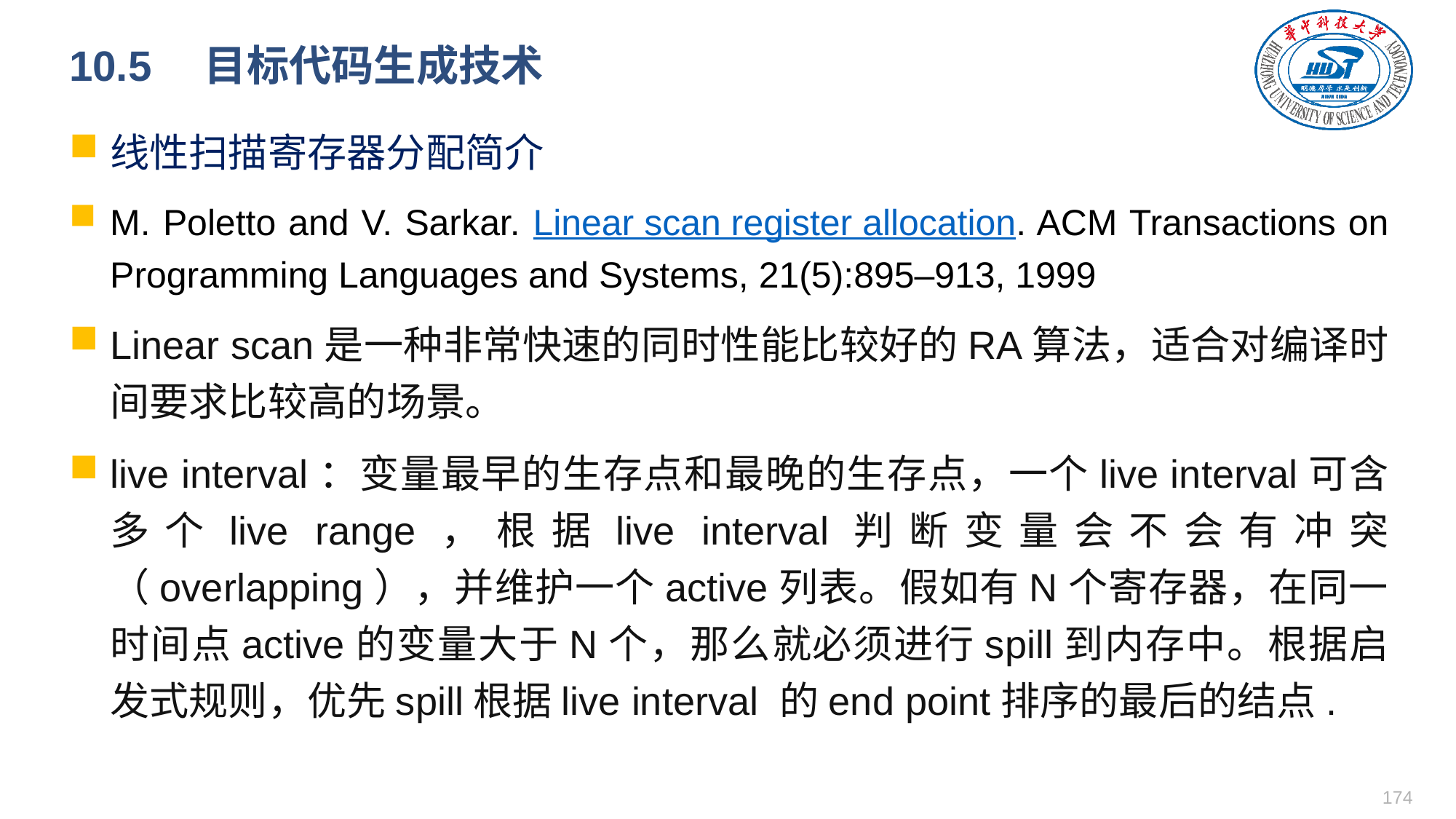

# 10.5　目标代码生成技术
线性扫描寄存器分配简介
M. Poletto and V. Sarkar. Linear scan register allocation. ACM Transactions on Programming Languages and Systems, 21(5):895–913, 1999
Linear scan是一种非常快速的同时性能比较好的RA算法，适合对编译时间要求比较高的场景。
live interval：变量最早的生存点和最晚的生存点，一个live interval可含多个live range，根据live interval判断变量会不会有冲突（overlapping），并维护一个active列表。假如有N个寄存器，在同一时间点active的变量大于N个，那么就必须进行spill到内存中。根据启发式规则，优先spill根据live interval 的end point排序的最后的结点.
174